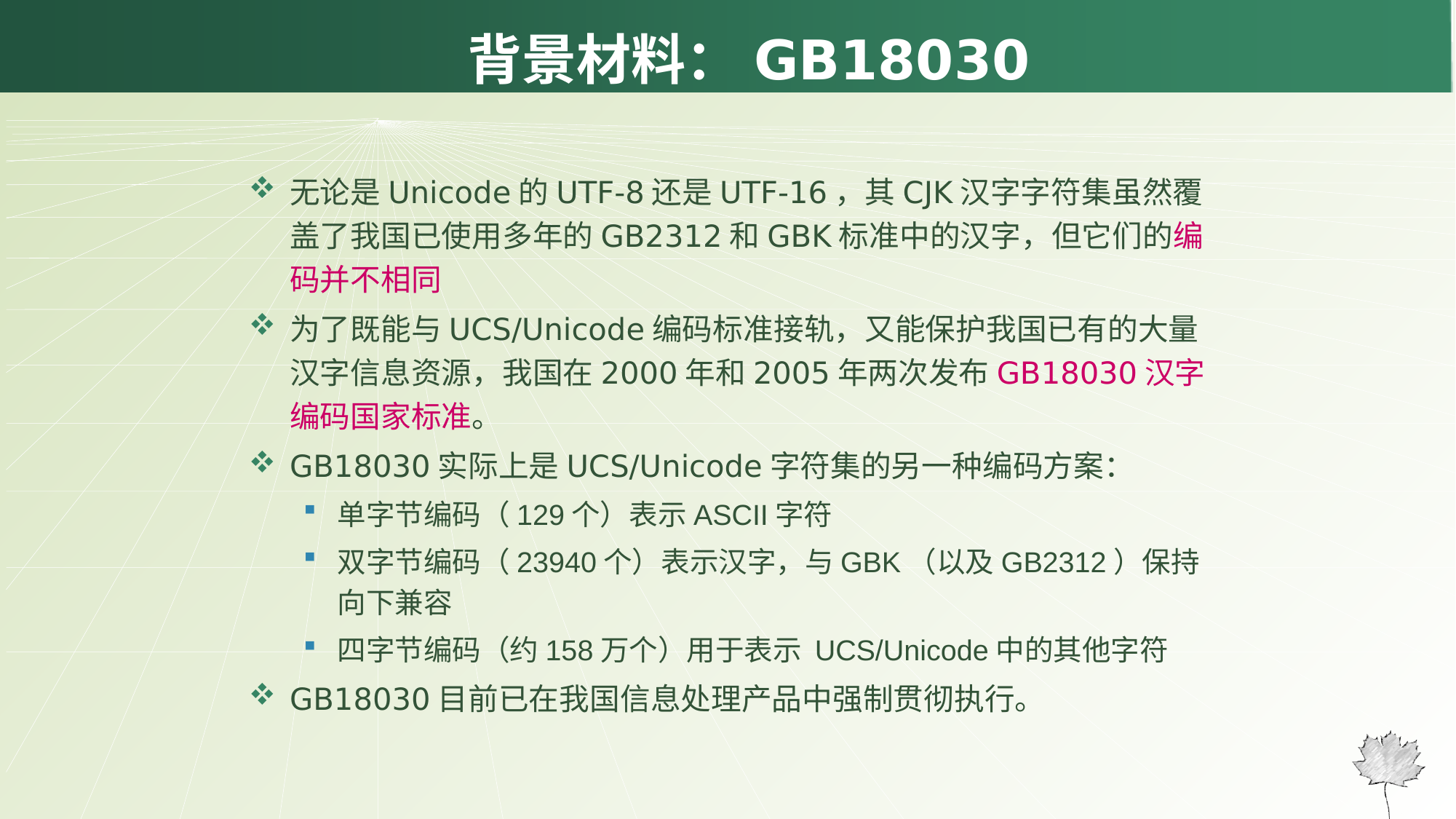

# 背景材料：GB18030
无论是Unicode的UTF-8还是UTF-16，其CJK汉字字符集虽然覆盖了我国已使用多年的GB2312和GBK标准中的汉字，但它们的编码并不相同
为了既能与UCS/Unicode编码标准接轨，又能保护我国已有的大量汉字信息资源，我国在2000年和2005年两次发布GB18030汉字编码国家标准。
GB18030实际上是UCS/Unicode字符集的另一种编码方案：
单字节编码（129个）表示ASCII字符
双字节编码（23940个）表示汉字，与GBK（以及GB2312）保持向下兼容
四字节编码（约158万个）用于表示 UCS/Unicode中的其他字符
GB18030目前已在我国信息处理产品中强制贯彻执行。